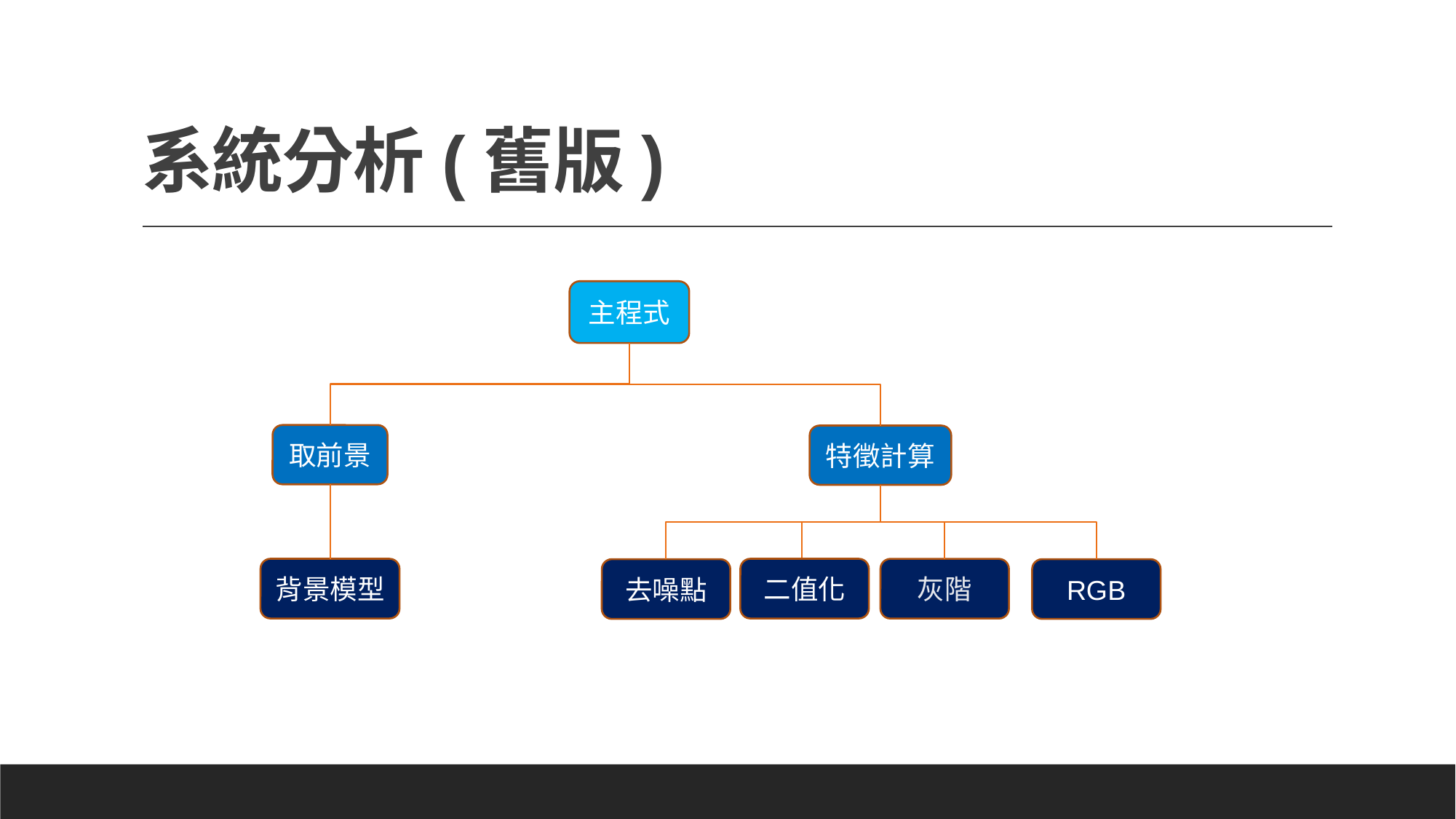

# 系統分析(舊版)
主程式
取前景
特徵計算
背景模型
灰階
RGB
去噪點
二值化